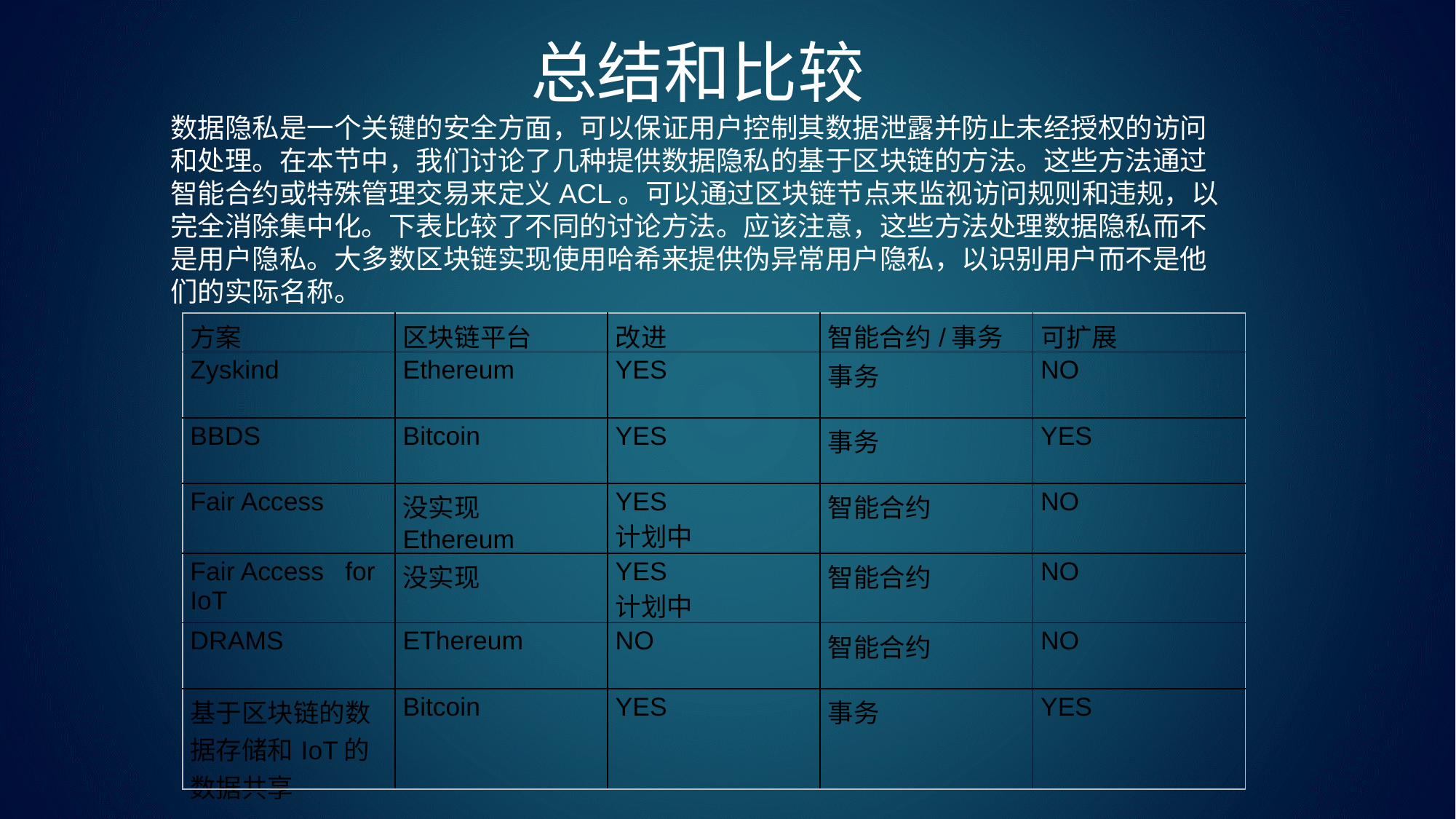

总结和比较
数据隐私是一个关键的安全方面，可以保证用户控制其数据泄露并防止未经授权的访问和处理。在本节中，我们讨论了几种提供数据隐私的基于区块链的方法。这些方法通过智能合约或特殊管理交易来定义ACL。可以通过区块链节点来监视访问规则和违规，以完全消除集中化。下表比较了不同的讨论方法。应该注意，这些方法处理数据隐私而不是用户隐私。大多数区块链实现使用哈希来提供伪异常用户隐私，以识别用户而不是他们的实际名称。
| 方案 | 区块链平台 | 改进 | 智能合约/事务 | 可扩展 |
| --- | --- | --- | --- | --- |
| Zyskind | Ethereum | YES | 事务 | NO |
| BBDS | Bitcoin | YES | 事务 | YES |
| Fair Access | 没实现 Ethereum | YES 计划中 | 智能合约 | NO |
| Fair Access for IoT | 没实现 | YES 计划中 | 智能合约 | NO |
| DRAMS | EThereum | NO | 智能合约 | NO |
| 基于区块链的数据存储和IoT的数据共享 | Bitcoin | YES | 事务 | YES |